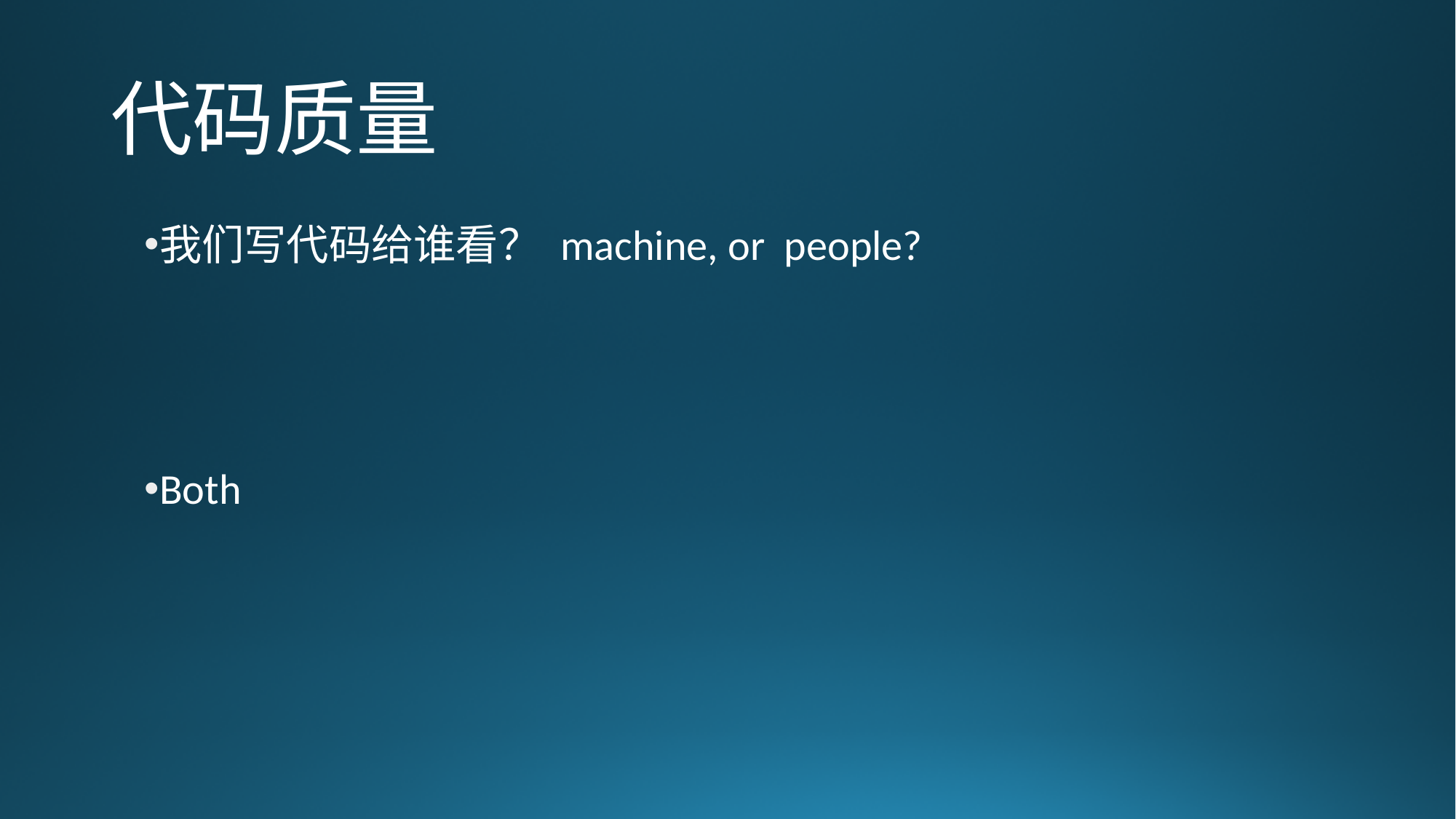

# 代码质量
我们写代码给谁看？ machine, or  people?

Both